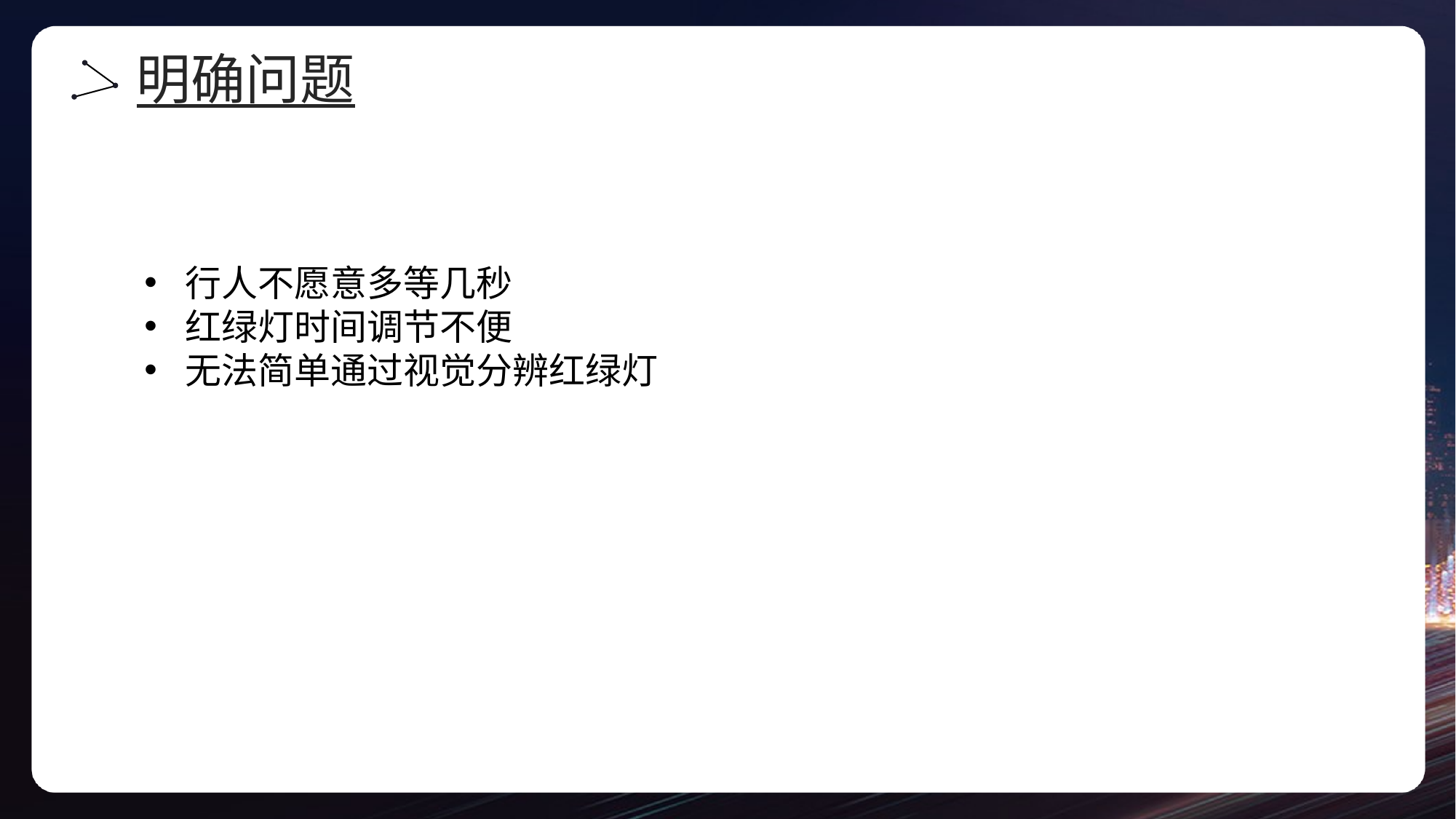

明确问题

行人不愿意多等几秒
红绿灯时间调节不便
无法简单通过视觉分辨红绿灯